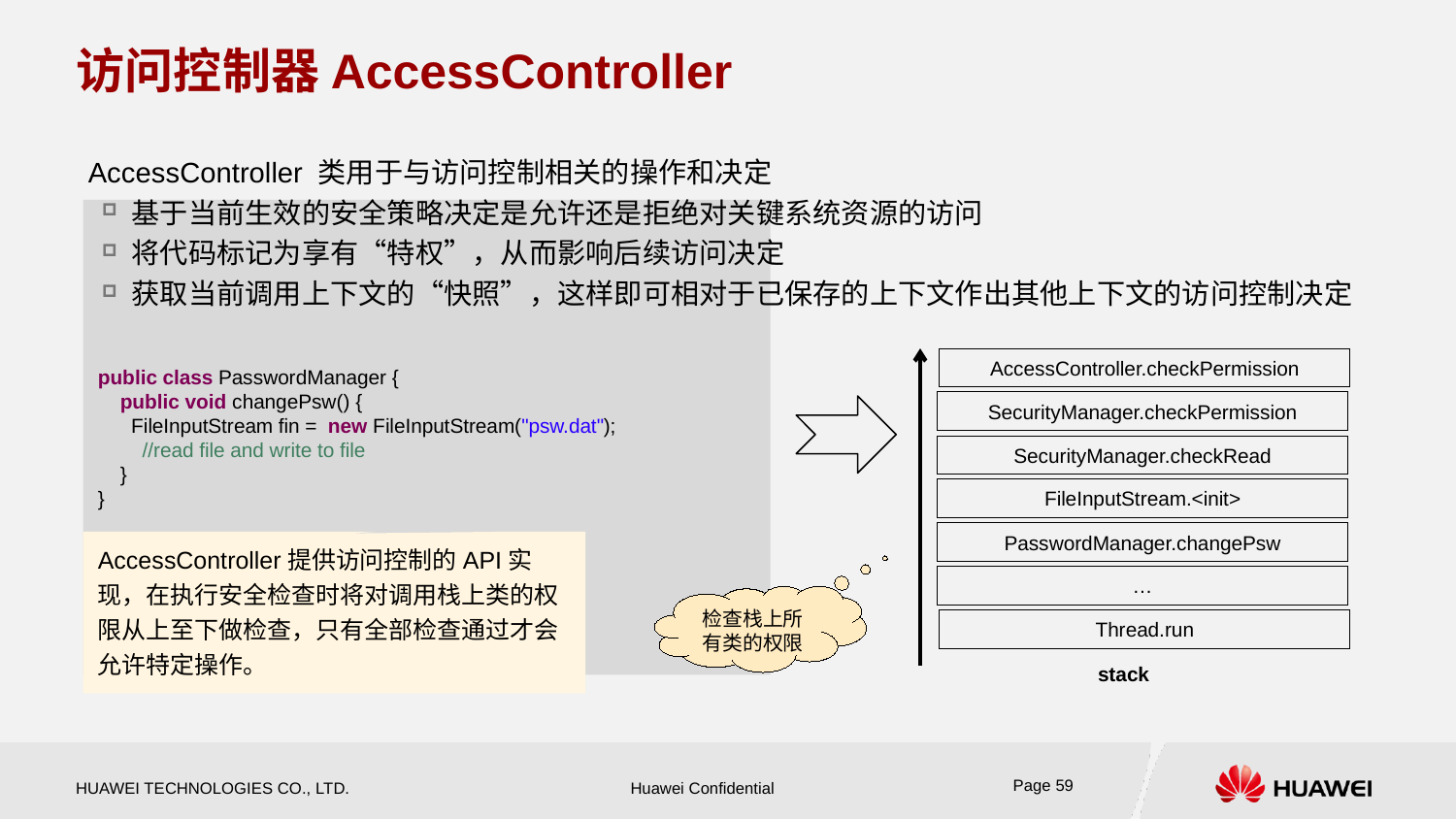

# 访问控制器AccessController
AccessController 类用于与访问控制相关的操作和决定
基于当前生效的安全策略决定是允许还是拒绝对关键系统资源的访问
将代码标记为享有“特权”，从而影响后续访问决定
获取当前调用上下文的“快照”，这样即可相对于已保存的上下文作出其他上下文的访问控制决定
AccessController.checkPermission
SecurityManager.checkPermission
SecurityManager.checkRead
FileInputStream.<init>
PasswordManager.changePsw
…
Thread.run
stack
public class PasswordManager {
    public void changePsw() {
      FileInputStream fin =  new FileInputStream("psw.dat");
        //read file and write to file
    }
}

AccessController提供访问控制的API实现，在执行安全检查时将对调用栈上类的权限从上至下做检查，只有全部检查通过才会允许特定操作。
检查栈上所有类的权限